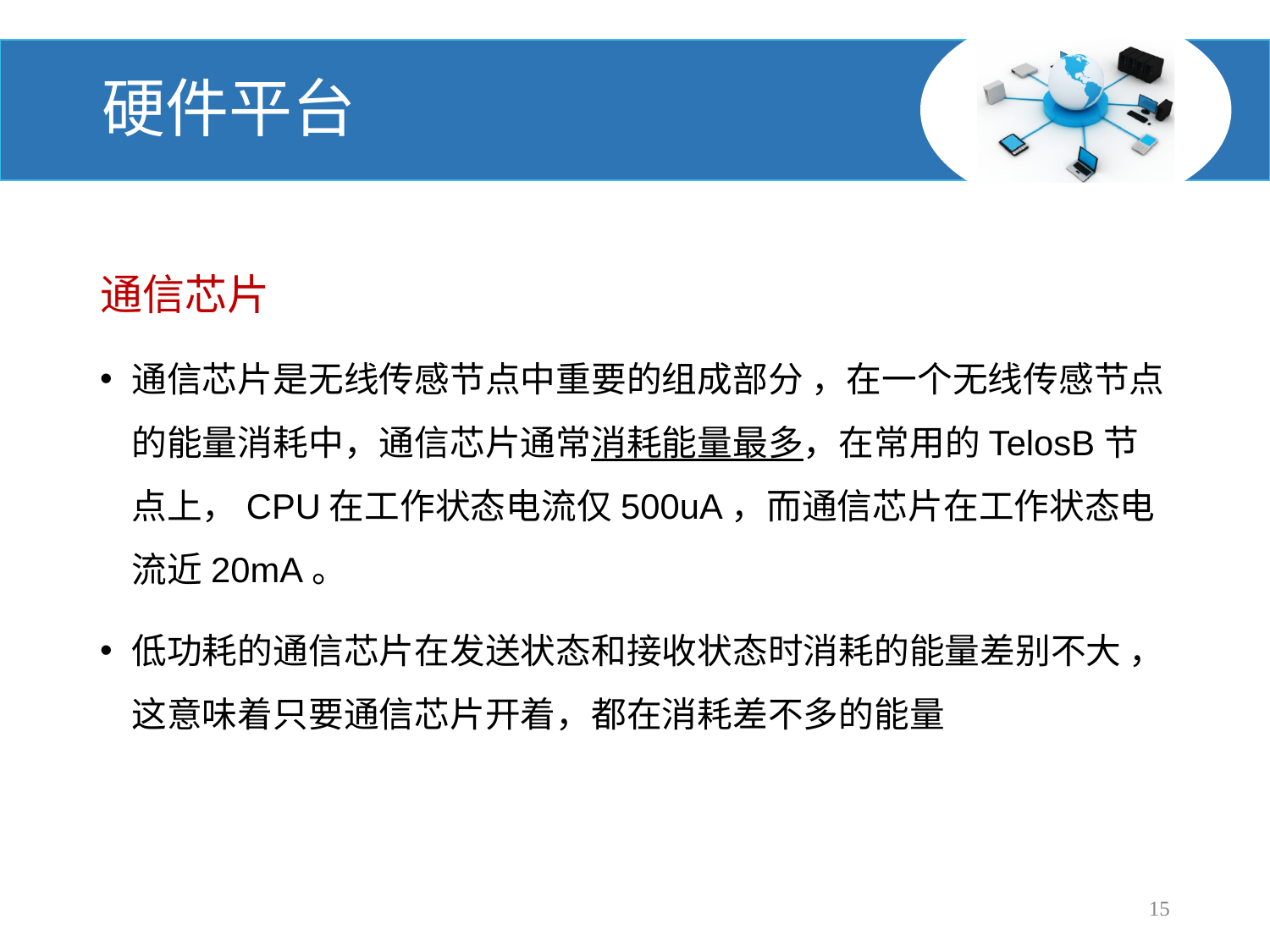

# 硬件平台
通信芯片
通信芯片是无线传感节点中重要的组成部分 ，在一个无线传感节点的能量消耗中，通信芯片通常消耗能量最多，在常用的TelosB节点上，CPU在工作状态电流仅500uA，而通信芯片在工作状态电流近20mA。
低功耗的通信芯片在发送状态和接收状态时消耗的能量差别不大 ，这意味着只要通信芯片开着，都在消耗差不多的能量

15